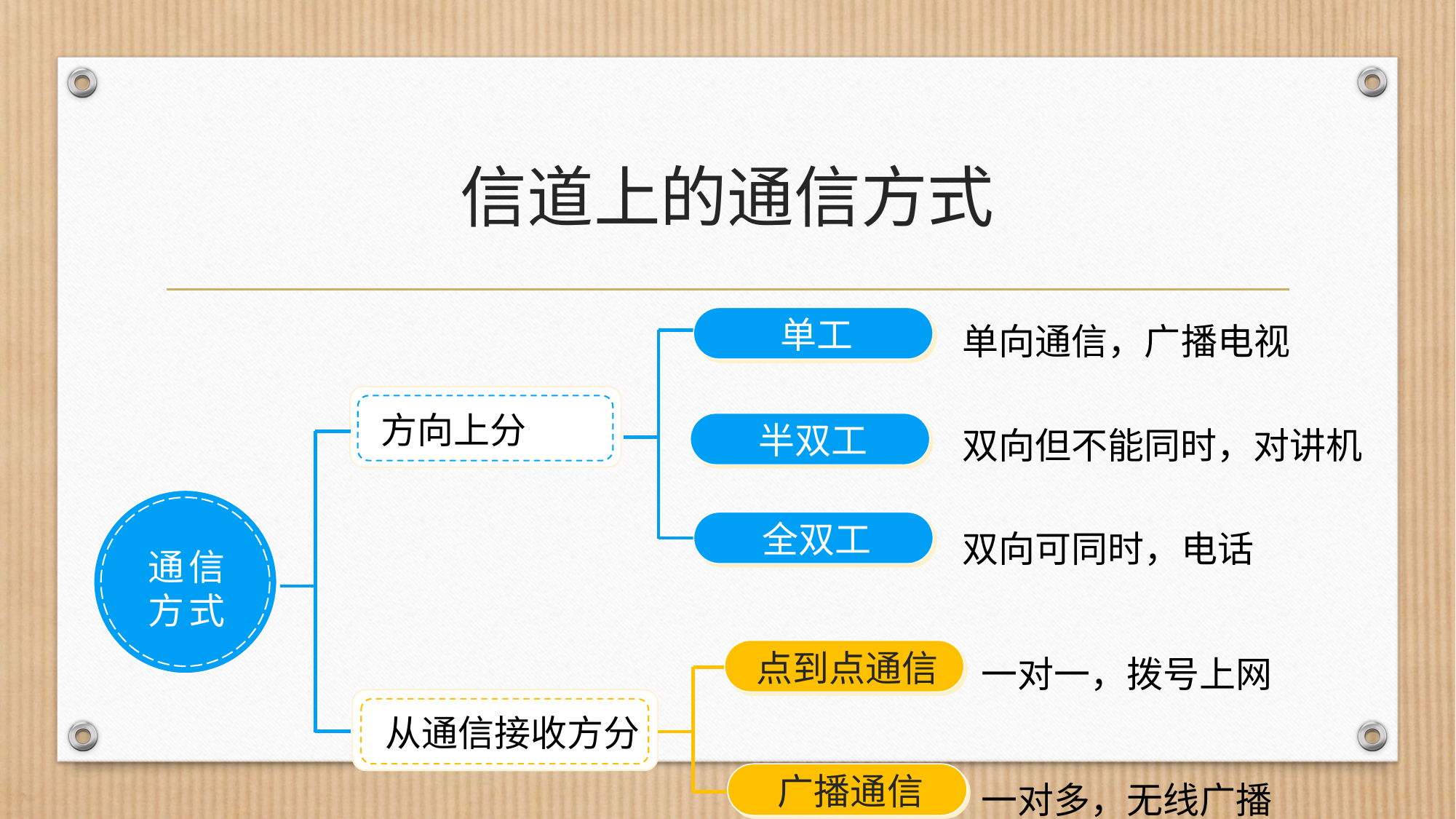

# 信道上的通信方式
单向通信，广播电视
单工

方向上分
双向但不能同时，对讲机
半双工

通信
方式
双向可同时，电话
全双工

一对一，拨号上网
点到点通信

从通信接收方分
一对多，无线广播
广播通信